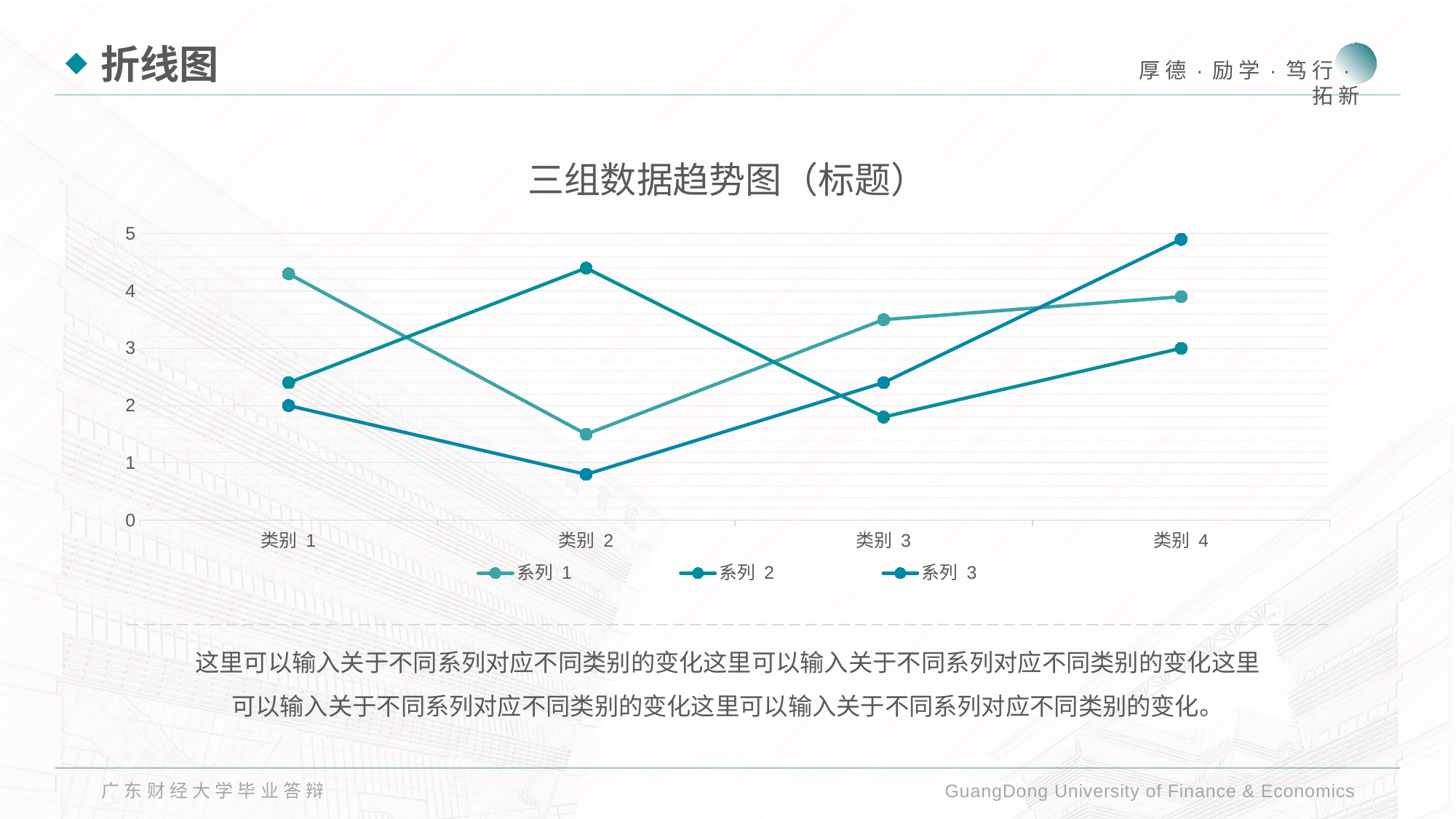

折线图

### Chart: 三组数据趋势图（标题）

| Category | 系列 1 | 系列 2 | 系列 3 |
|---|---|---|---|
| 类别 1 | 4.3 | 2.4 | 2.0 |
| 类别 2 | 1.5 | 4.4 | 0.8 |
| 类别 3 | 3.5 | 1.8 | 2.4 |
| 类别 4 | 3.9 | 3.0 | 4.9 |
这里可以输入关于不同系列对应不同类别的变化这里可以输入关于不同系列对应不同类别的变化这里可以输入关于不同系列对应不同类别的变化这里可以输入关于不同系列对应不同类别的变化。